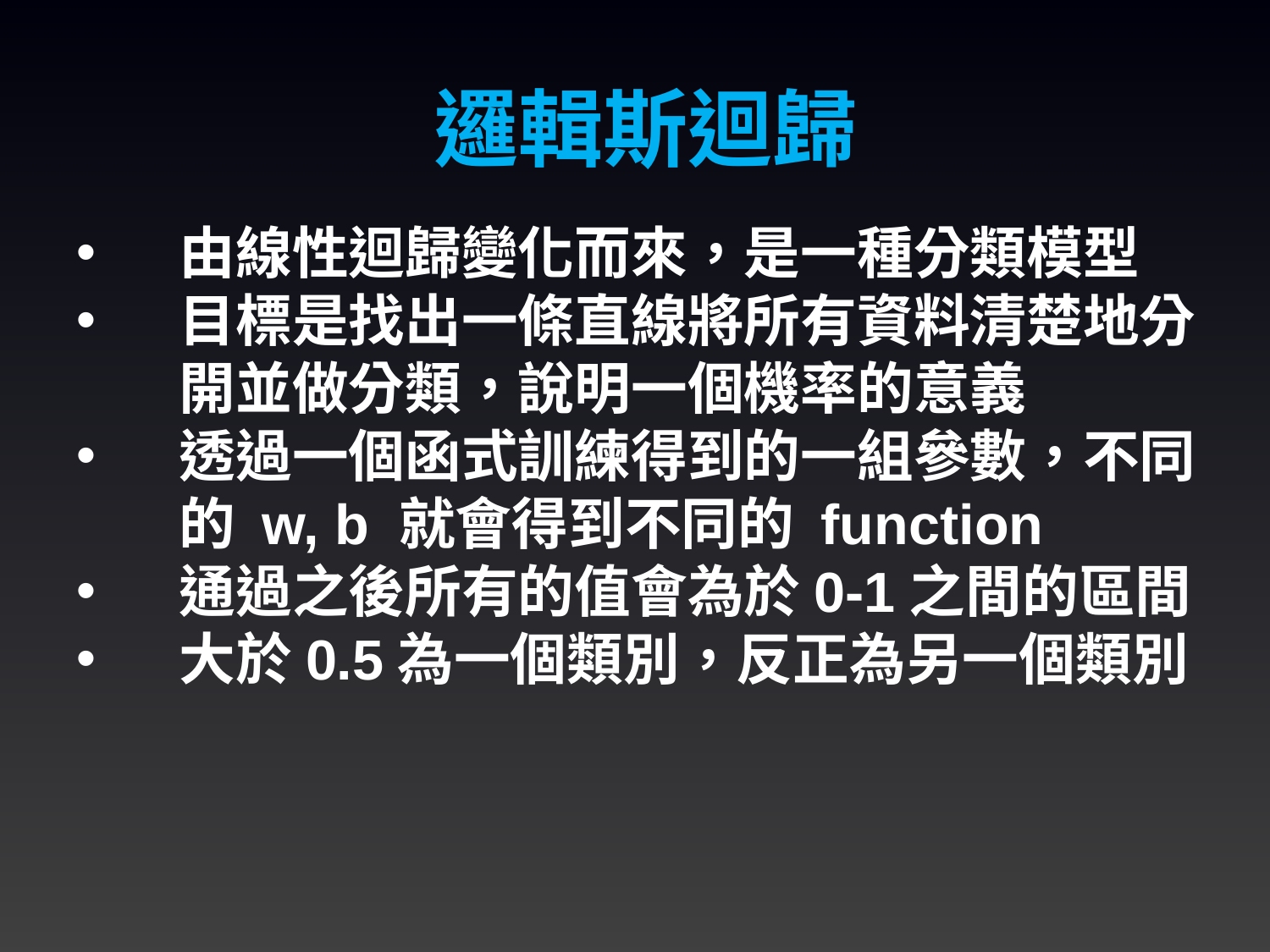

邏輯斯迴歸
由線性迴歸變化而來，是一種分類模型
目標是找出一條直線將所有資料清楚地分開並做分類，說明一個機率的意義
透過一個函式訓練得到的一組參數，不同的 w, b 就會得到不同的 function
通過之後所有的值會為於0-1之間的區間
大於0.5為一個類別，反正為另一個類別